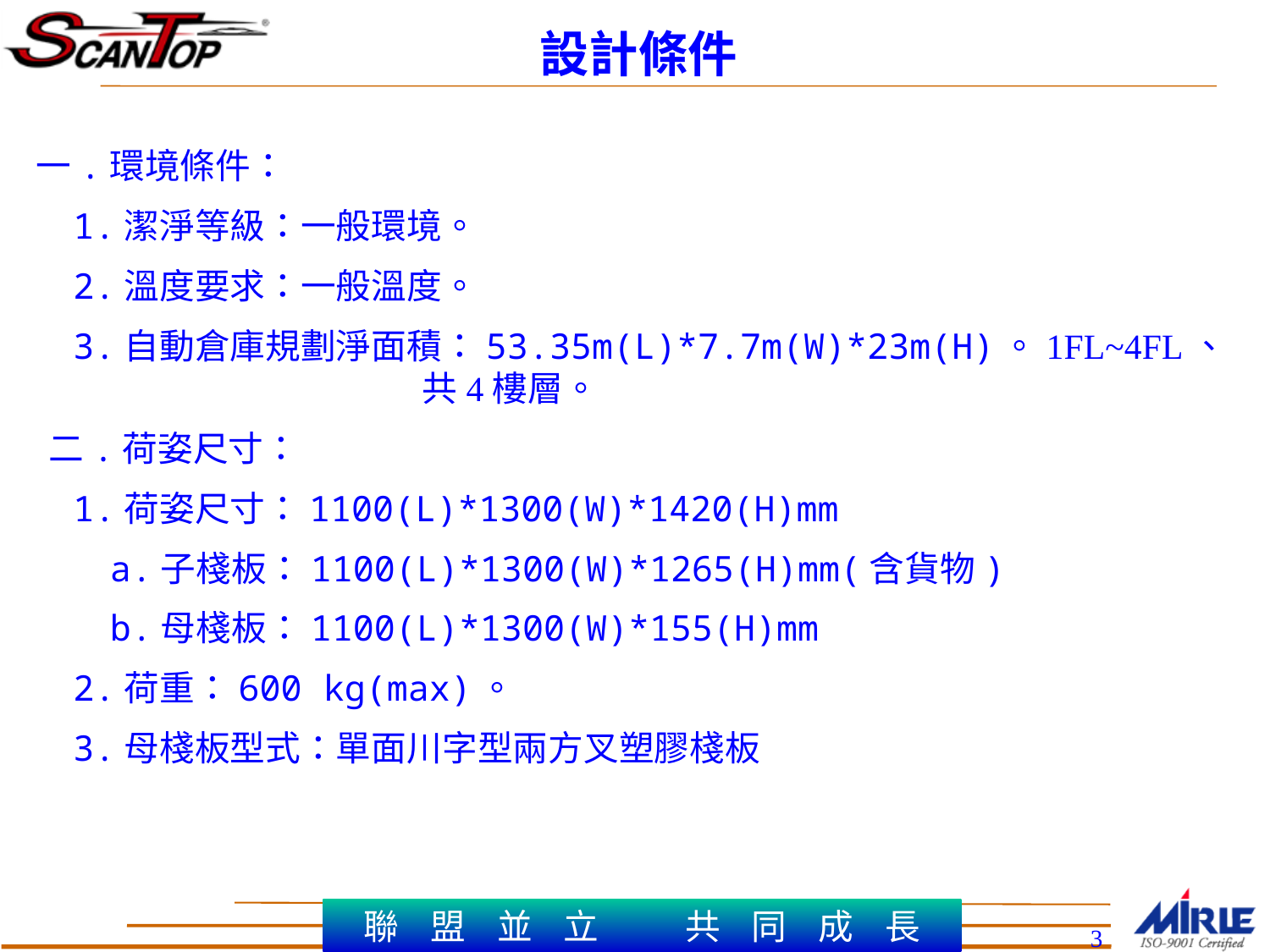

設計條件
一.環境條件：
1.潔淨等級：一般環境。
2.溫度要求：一般溫度。
3.自動倉庫規劃淨面積：53.35m(L)*7.7m(W)*23m(H)。1FL~4FL、共4樓層。
二.荷姿尺寸：
1.荷姿尺寸：1100(L)*1300(W)*1420(H)mm
a.子棧板：1100(L)*1300(W)*1265(H)mm(含貨物)
b.母棧板：1100(L)*1300(W)*155(H)mm
2.荷重：600 kg(max)。
3.母棧板型式：單面川字型兩方叉塑膠棧板
3